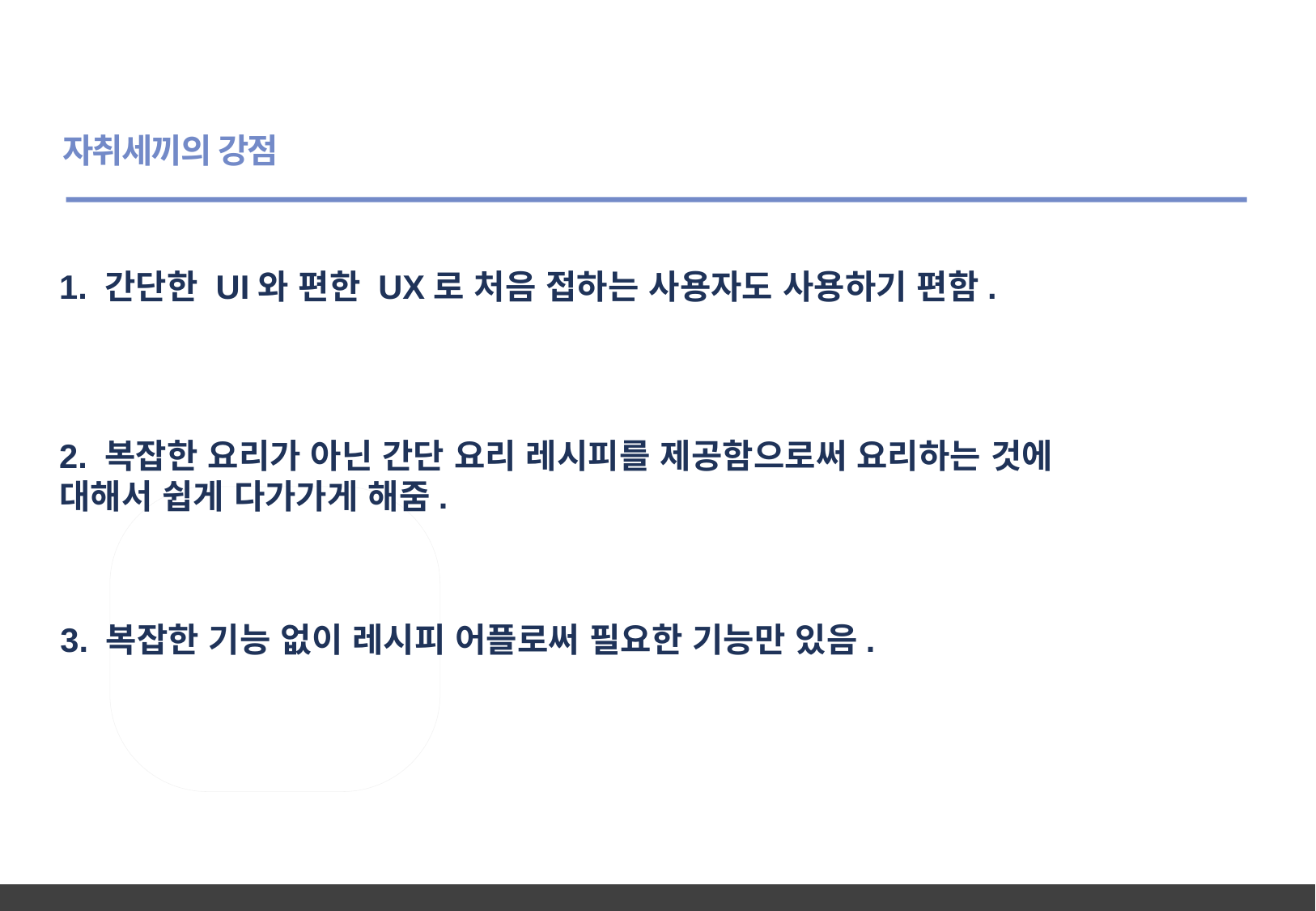

자취세끼의 강점

1. 간단한 UI와 편한 UX로 처음 접하는 사용자도 사용하기 편함.
2. 복잡한 요리가 아닌 간단 요리 레시피를 제공함으로써 요리하는 것에
대해서 쉽게 다가가게 해줌.

실시
추천 경로
음식점 검색
3. 복잡한 기능 없이 레시피 어플로써 필요한 기능만 있음.